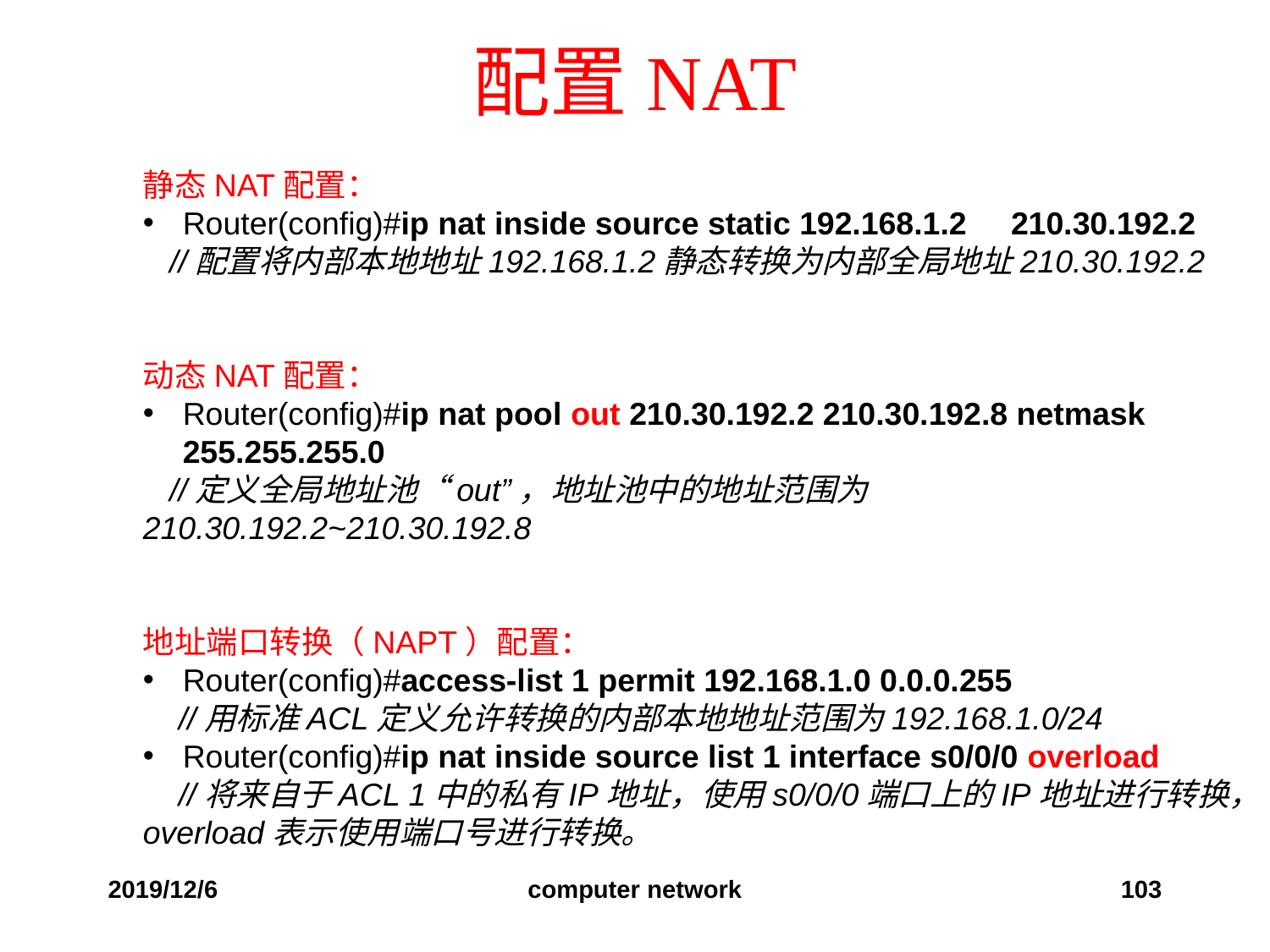

# 配置NAT
静态NAT配置：
Router(config)#ip nat inside source static 192.168.1.2     210.30.192.2
   //配置将内部本地地址192.168.1.2静态转换为内部全局地址210.30.192.2

动态NAT配置：
Router(config)#ip nat pool out 210.30.192.2 210.30.192.8 netmask 255.255.255.0
   //定义全局地址池“out”，地址池中的地址范围为210.30.192.2~210.30.192.8

地址端口转换（NAPT）配置：
Router(config)#access-list 1 permit 192.168.1.0 0.0.0.255
    //用标准ACL定义允许转换的内部本地地址范围为192.168.1.0/24
Router(config)#ip nat inside source list 1 interface s0/0/0 overload
    //将来自于ACL 1中的私有IP地址，使用s0/0/0端口上的IP地址进行转换，overload表示使用端口号进行转换。

2019/12/6
computer network
103